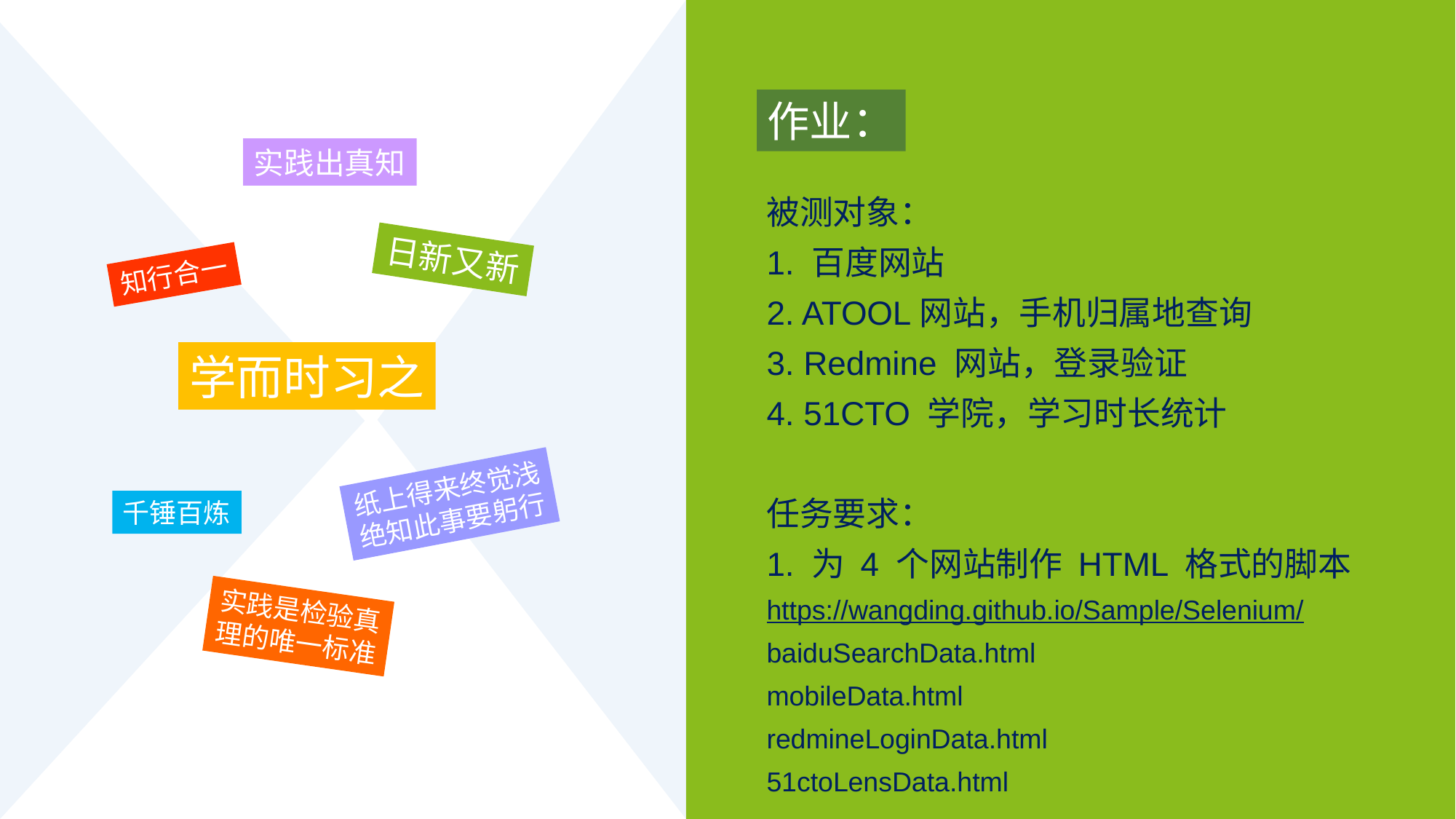

作业：
实践出真知
被测对象：
1. 百度网站
2. ATOOL网站，手机归属地查询
3. Redmine 网站，登录验证
4. 51CTO 学院，学习时长统计

任务要求：
1. 为 4 个网站制作 HTML 格式的脚本
https://wangding.github.io/Sample/Selenium/
baiduSearchData.html
mobileData.html
redmineLoginData.html
51ctoLensData.html
日新又新

知行合一

学而时习之
纸上得来终觉浅
绝知此事要躬行
千锤百炼
实践是检验真
理的唯一标准